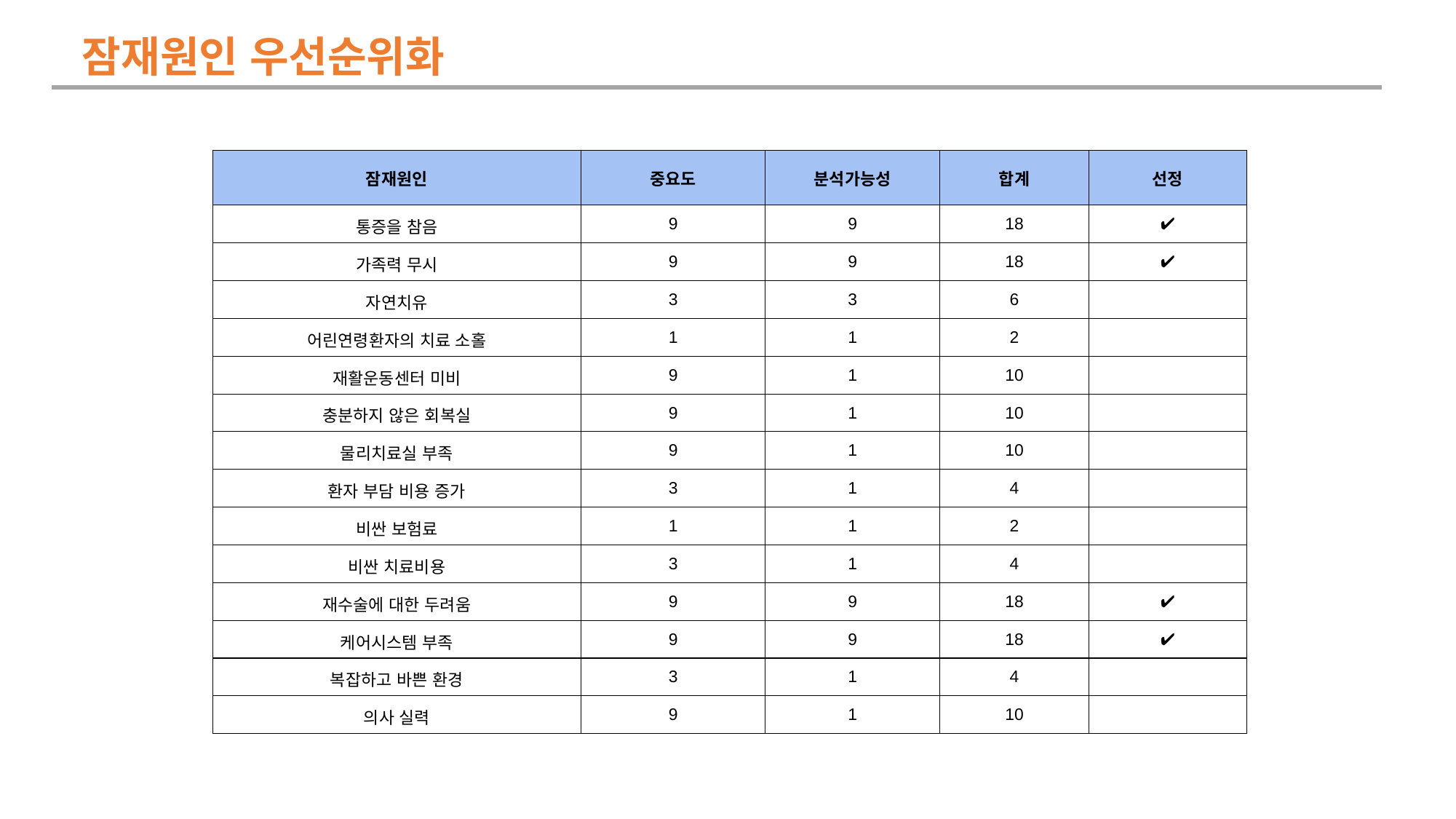

잠재원인 우선순위화
| 잠재원인 | 중요도 | 분석가능성 | 합계 | 선정 |
| --- | --- | --- | --- | --- |
| 통증을 참음 | 9 | 9 | 18 | ✔ |
| 가족력 무시 | 9 | 9 | 18 | ✔ |
| 자연치유 | 3 | 3 | 6 |  |
| 어린연령환자의 치료 소홀 | 1 | 1 | 2 |  |
| 재활운동센터 미비 | 9 | 1 | 10 |  |
| 충분하지 않은 회복실 | 9 | 1 | 10 |  |
| 물리치료실 부족 | 9 | 1 | 10 |  |
| 환자 부담 비용 증가 | 3 | 1 | 4 |  |
| 비싼 보험료 | 1 | 1 | 2 |  |
| 비싼 치료비용 | 3 | 1 | 4 |  |
| 재수술에 대한 두려움 | 9 | 9 | 18 | ✔ |
| 케어시스템 부족 | 9 | 9 | 18 | ✔ |
| 복잡하고 바쁜 환경 | 3 | 1 | 4 |  |
| 의사 실력 | 9 | 1 | 10 |  |